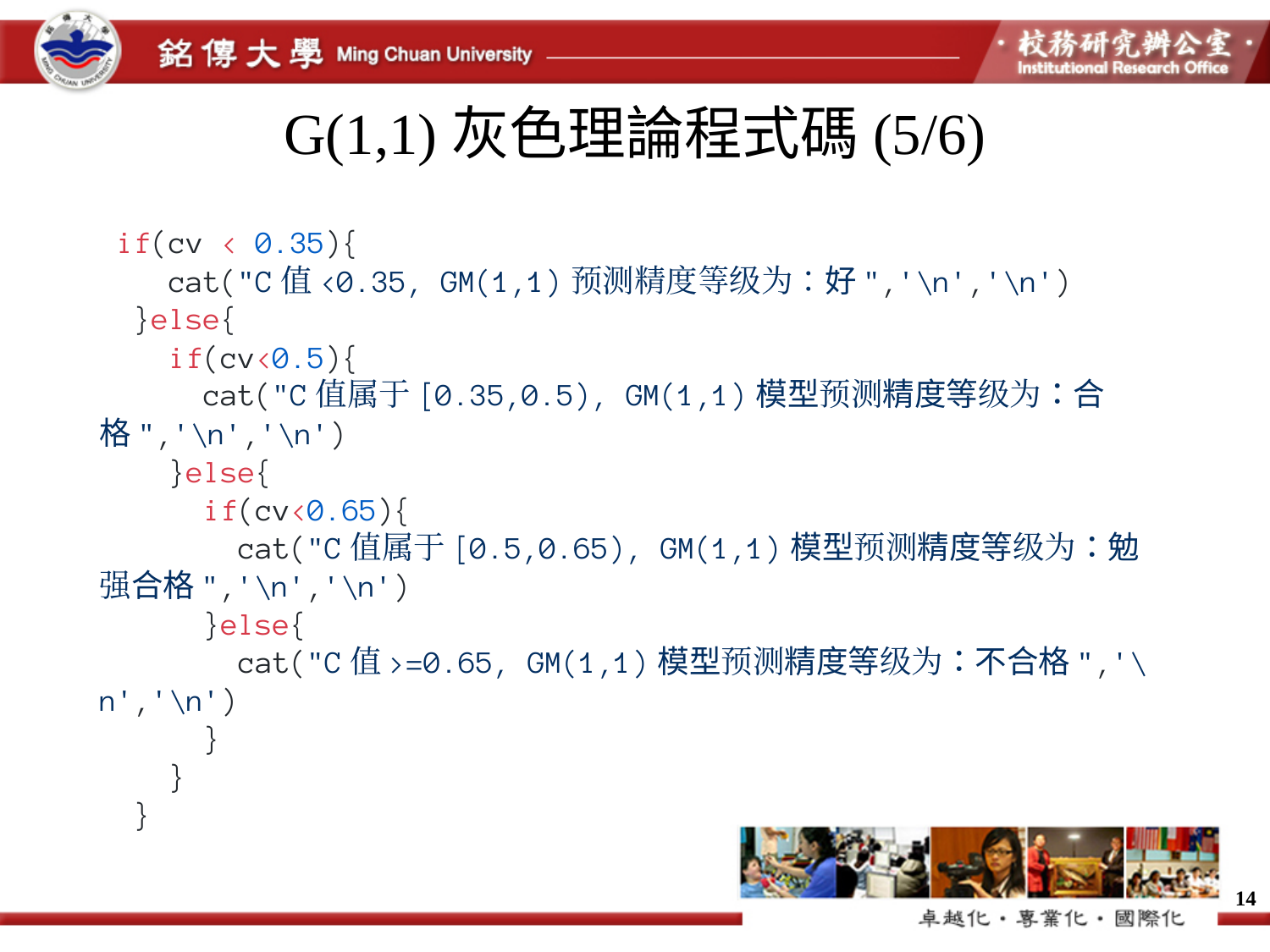

# G(1,1)灰色理論程式碼(5/6)
 if(cv < 0.35){
    cat("C值<0.35, GM(1,1)预测精度等级为：好",'\n','\n')
  }else{
    if(cv<0.5){
      cat("C值属于[0.35,0.5), GM(1,1)模型预测精度等级为：合格",'\n','\n')
    }else{
      if(cv<0.65){
        cat("C值属于[0.5,0.65), GM(1,1)模型预测精度等级为：勉强合格",'\n','\n')
      }else{
        cat("C值>=0.65, GM(1,1)模型预测精度等级为：不合格",'\n','\n')
      }
    }
  }
14